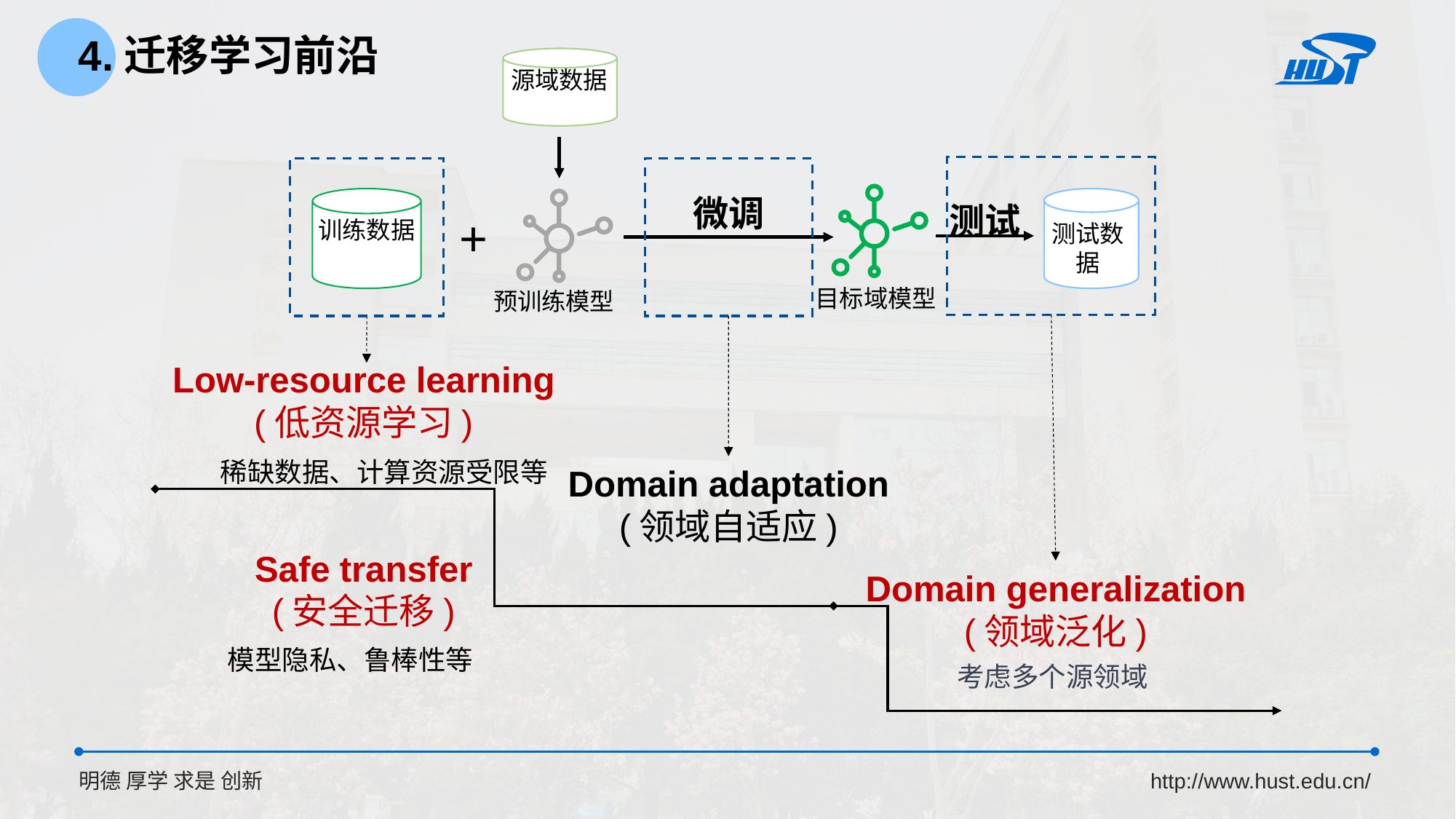

4.迁移学习前沿

源域数据

微调

测试
+
训练数据
测试数据
目标域模型
预训练模型
Low-resource learning
(低资源学习)
稀缺数据、计算资源受限等
Domain adaptation
(领域自适应)
Safe transfer
(安全迁移)
Domain generalization
(领域泛化)
模型隐私、鲁棒性等
考虑多个源领域